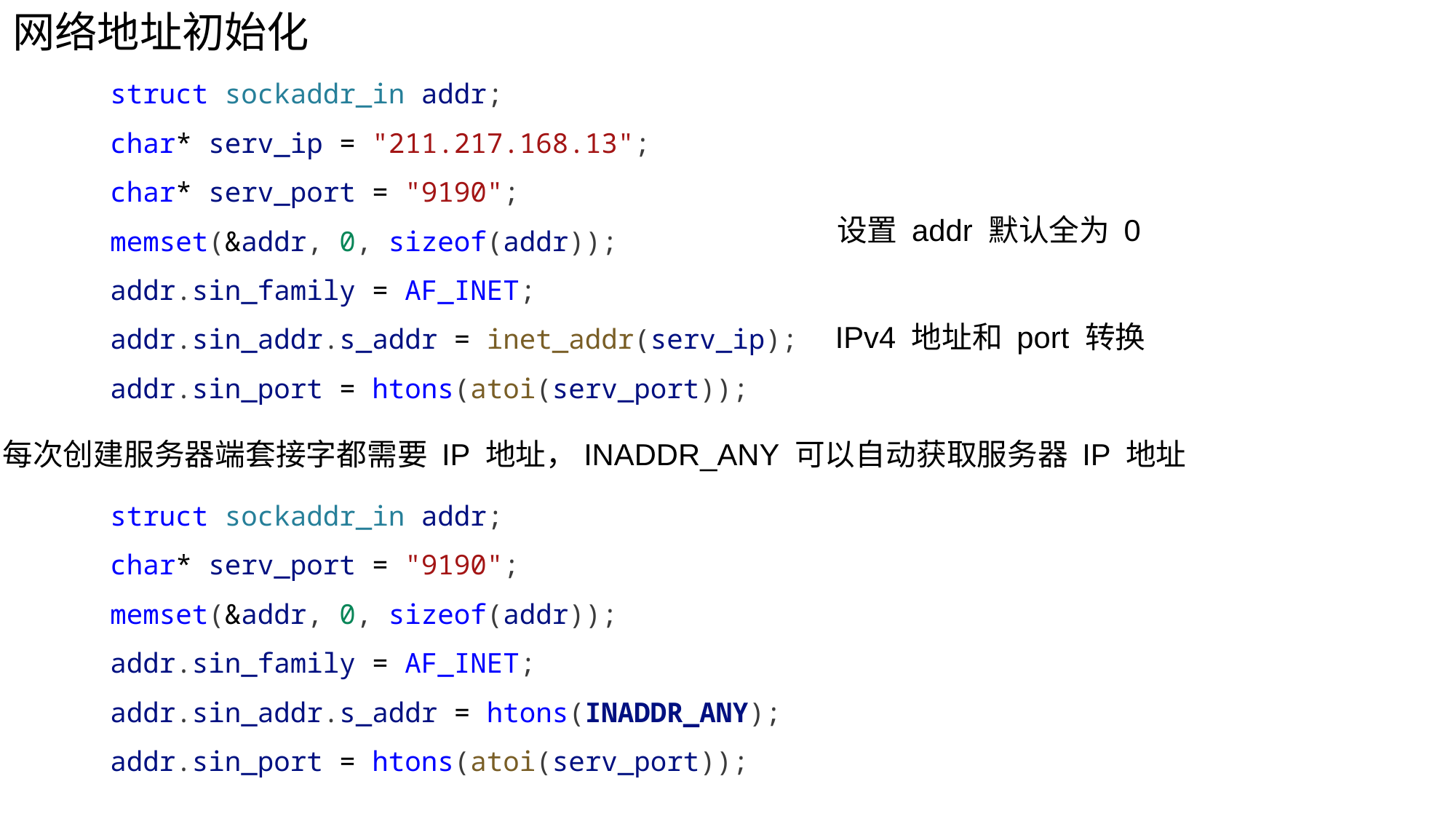

网络地址初始化
struct sockaddr_in addr;
char* serv_ip = "211.217.168.13";
char* serv_port = "9190";
memset(&addr, 0, sizeof(addr));
addr.sin_family = AF_INET;
addr.sin_addr.s_addr = inet_addr(serv_ip);
addr.sin_port = htons(atoi(serv_port));
设置 addr 默认全为 0
IPv4 地址和 port 转换
每次创建服务器端套接字都需要 IP 地址，INADDR_ANY 可以自动获取服务器 IP 地址
struct sockaddr_in addr;
char* serv_port = "9190";
memset(&addr, 0, sizeof(addr));
addr.sin_family = AF_INET;
addr.sin_addr.s_addr = htons(INADDR_ANY);
addr.sin_port = htons(atoi(serv_port));